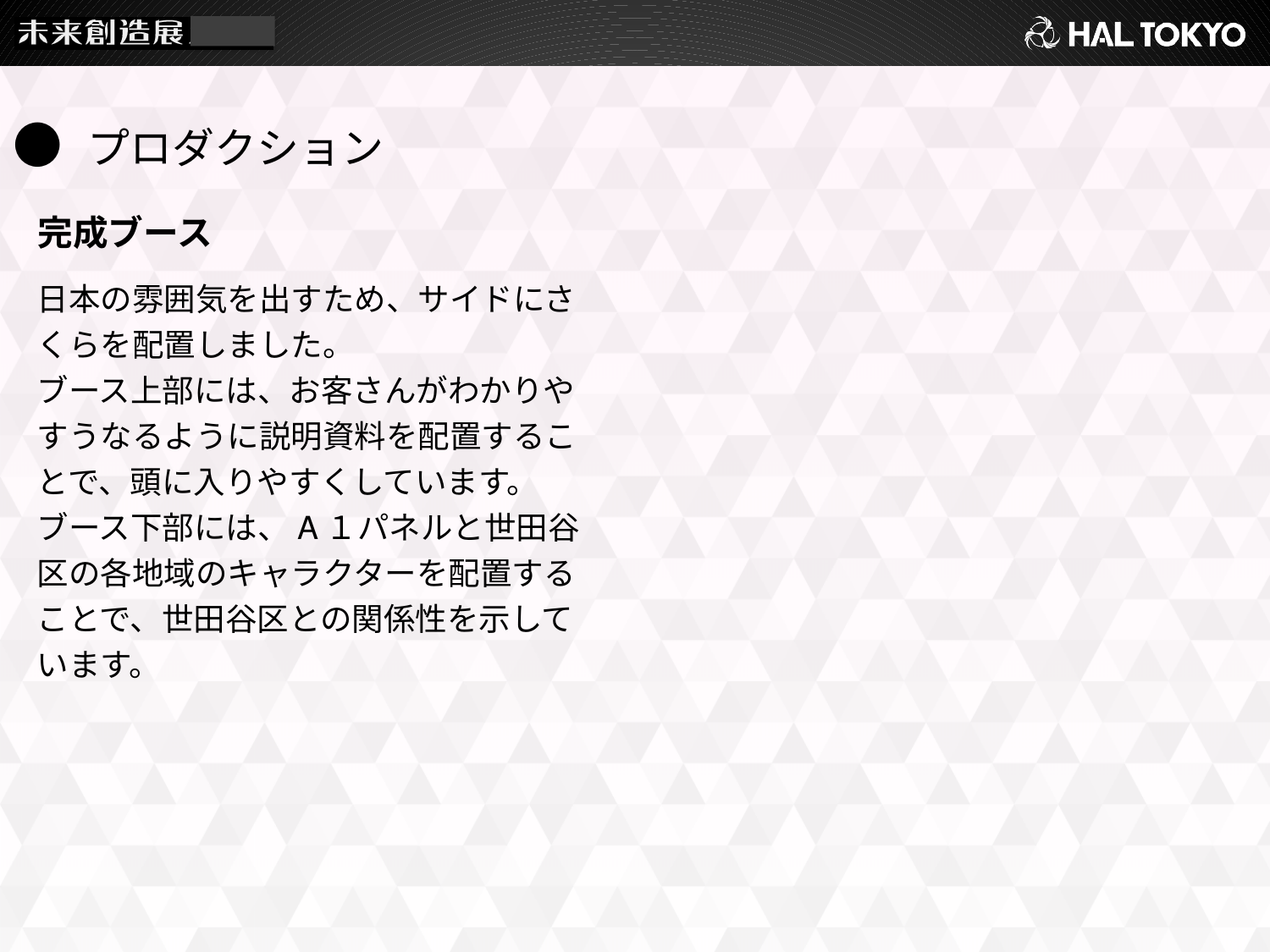

● プロダクション
完成ブース
日本の雰囲気を出すため、サイドにさくらを配置しました。
ブース上部には、お客さんがわかりやすうなるように説明資料を配置することで、頭に入りやすくしています。
ブース下部には、A１パネルと世田谷区の各地域のキャラクターを配置することで、世田谷区との関係性を示しています。